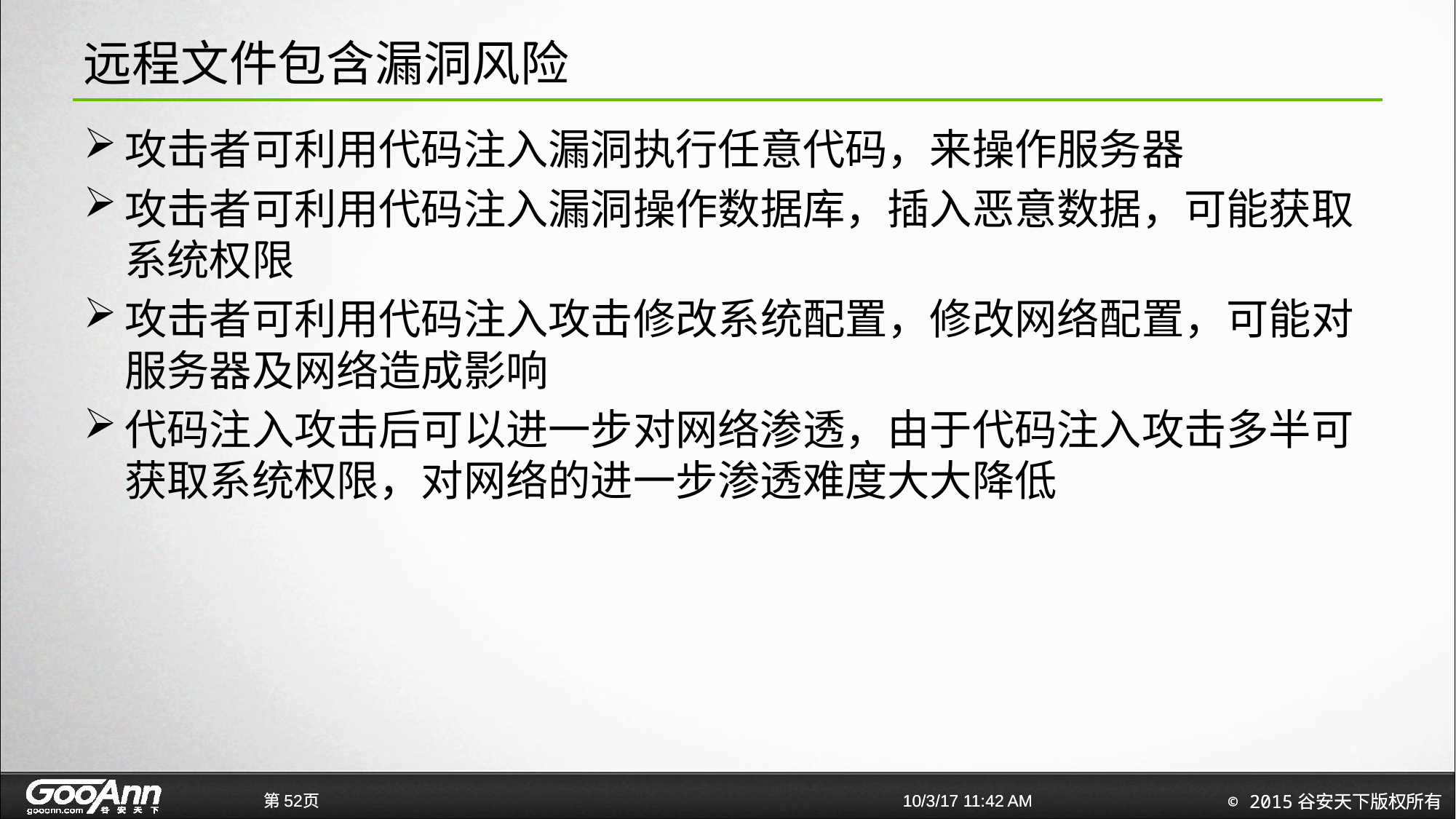

# 远程文件包含漏洞风险
攻击者可利用代码注入漏洞执行任意代码，来操作服务器
攻击者可利用代码注入漏洞操作数据库，插入恶意数据，可能获取系统权限
攻击者可利用代码注入攻击修改系统配置，修改网络配置，可能对服务器及网络造成影响
代码注入攻击后可以进一步对网络渗透，由于代码注入攻击多半可获取系统权限，对网络的进一步渗透难度大大降低